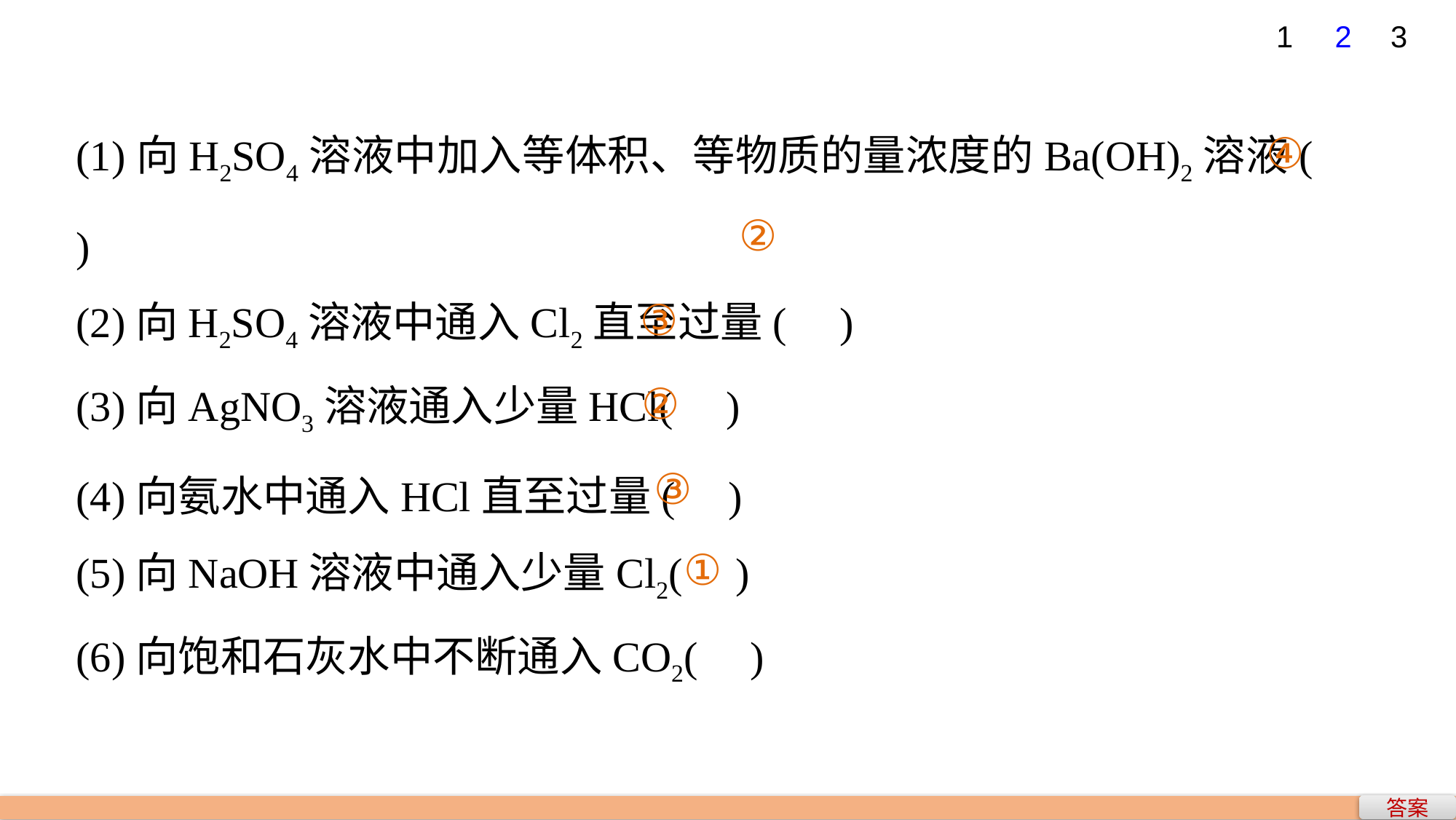

1
2
3
(1)向H2SO4溶液中加入等体积、等物质的量浓度的Ba(OH)2溶液(      )
(2)向H2SO4溶液中通入Cl2直至过量(     )
(3)向AgNO3溶液通入少量HCl(     )
(4)向氨水中通入HCl直至过量(     )
(5)向NaOH溶液中通入少量Cl2(     )
(6)向饱和石灰水中不断通入CO2(     )
④
②
③
②
③
①
答案